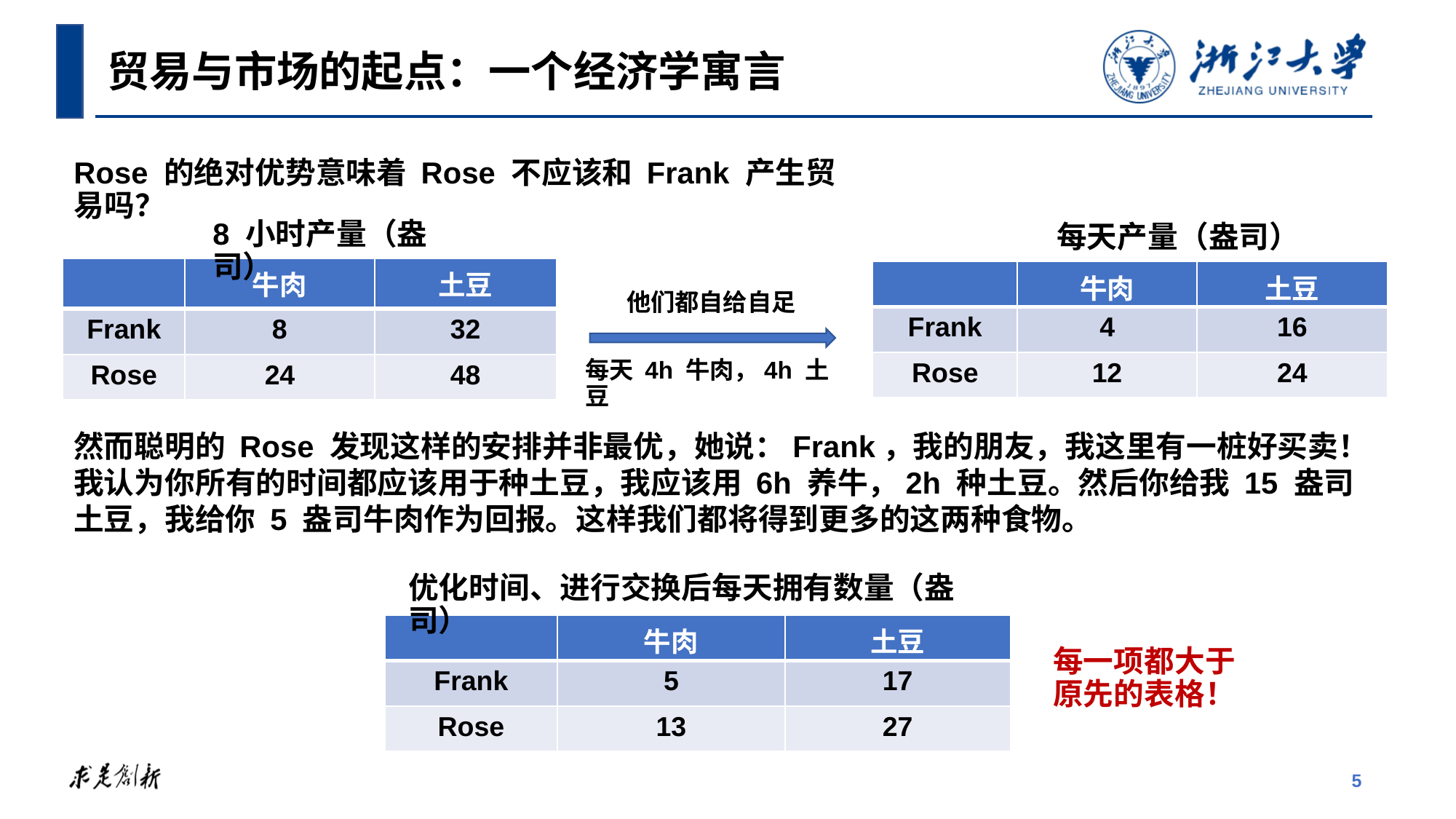

贸易与市场的起点：一个经济学寓言
Rose 的绝对优势意味着 Rose 不应该和 Frank 产生贸易吗？
8 小时产量（盎司）
每天产量（盎司）
|  | 牛肉 | 土豆 |
| --- | --- | --- |
| Frank | 8 | 32 |
| Rose | 24 | 48 |
|  | 牛肉 | 土豆 |
| --- | --- | --- |
| Frank | 4 | 16 |
| Rose | 12 | 24 |
他们都自给自足

每天 4h 牛肉，4h 土豆
然而聪明的 Rose 发现这样的安排并非最优，她说：Frank，我的朋友，我这里有一桩好买卖！我认为你所有的时间都应该用于种土豆，我应该用 6h 养牛，2h 种土豆。然后你给我 15 盎司土豆，我给你 5 盎司牛肉作为回报。这样我们都将得到更多的这两种食物。
优化时间、进行交换后每天拥有数量（盎司）
|  | 牛肉 | 土豆 |
| --- | --- | --- |
| Frank | 5 | 17 |
| Rose | 13 | 27 |
每一项都大于原先的表格！
5